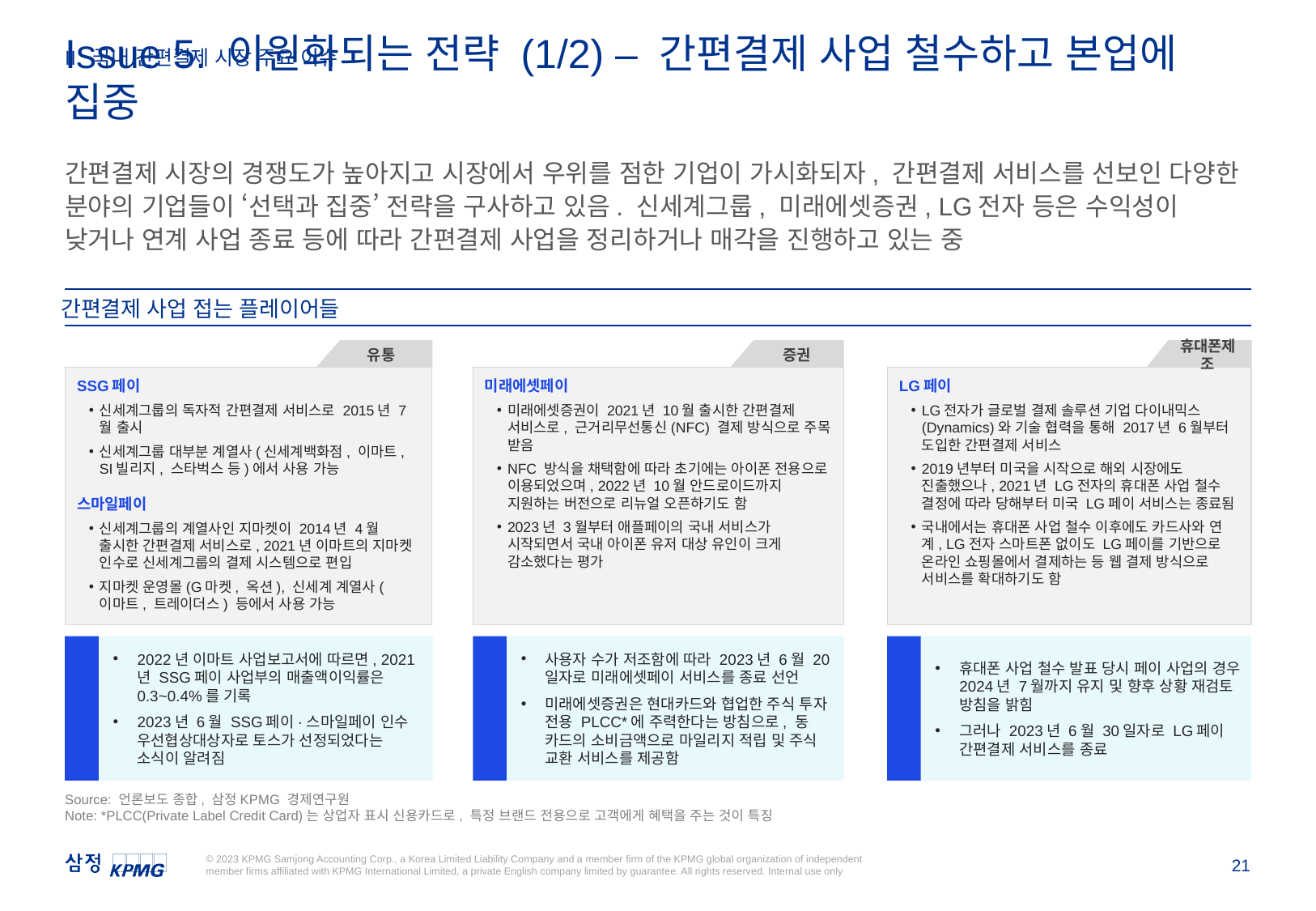

II. 국내 간편결제 시장 주요 이슈
Issue 5. 이원화되는 전략 (1/2) – 간편결제 사업 철수하고 본업에 집중
간편결제 시장의 경쟁도가 높아지고 시장에서 우위를 점한 기업이 가시화되자, 간편결제 서비스를 선보인 다양한 분야의 기업들이 ‘선택과 집중’ 전략을 구사하고 있음. 신세계그룹, 미래에셋증권, LG전자 등은 수익성이 낮거나 연계 사업 종료 등에 따라 간편결제 사업을 정리하거나 매각을 진행하고 있는 중
간편결제 사업 접는 플레이어들

유통
증권
휴대폰제조
SSG페이
신세계그룹의 독자적 간편결제 서비스로 2015년 7월 출시
신세계그룹 대부분 계열사(신세계백화점, 이마트, SI빌리지, 스타벅스 등)에서 사용 가능

스마일페이
신세계그룹의 계열사인 지마켓이 2014년 4월 출시한 간편결제 서비스로, 2021년 이마트의 지마켓 인수로 신세계그룹의 결제 시스템으로 편입
지마켓 운영몰(G마켓, 옥션), 신세계 계열사(이마트, 트레이더스) 등에서 사용 가능
미래에셋페이
미래에셋증권이 2021년 10월 출시한 간편결제 서비스로, 근거리무선통신(NFC) 결제 방식으로 주목 받음
NFC 방식을 채택함에 따라 초기에는 아이폰 전용으로 이용되었으며, 2022년 10월 안드로이드까지 지원하는 버전으로 리뉴얼 오픈하기도 함
2023년 3월부터 애플페이의 국내 서비스가 시작되면서 국내 아이폰 유저 대상 유인이 크게 감소했다는 평가
LG페이
LG전자가 글로벌 결제 솔루션 기업 다이내믹스(Dynamics)와 기술 협력을 통해 2017년 6월부터 도입한 간편결제 서비스
2019년부터 미국을 시작으로 해외 시장에도 진출했으나, 2021년 LG전자의 휴대폰 사업 철수 결정에 따라 당해부터 미국 LG페이 서비스는 종료됨
국내에서는 휴대폰 사업 철수 이후에도 카드사와 연계, LG전자 스마트폰 없이도 LG페이를 기반으로 온라인 쇼핑몰에서 결제하는 등 웹 결제 방식으로 서비스를 확대하기도 함
최근 동향
최근 동향
최근 동향
휴대폰 사업 철수 발표 당시 페이 사업의 경우 2024년 7월까지 유지 및 향후 상황 재검토 방침을 밝힘
그러나 2023년 6월 30일자로 LG페이 간편결제 서비스를 종료
2022년 이마트 사업보고서에 따르면, 2021년 SSG페이 사업부의 매출액이익률은 0.3~0.4%를 기록
2023년 6월 SSG페이·스마일페이 인수 우선협상대상자로 토스가 선정되었다는 소식이 알려짐
사용자 수가 저조함에 따라 2023년 6월 20일자로 미래에셋페이 서비스를 종료 선언
미래에셋증권은 현대카드와 협업한 주식 투자 전용 PLCC*에 주력한다는 방침으로, 동 카드의 소비금액으로 마일리지 적립 및 주식 교환 서비스를 제공함
Source: 언론보도 종합, 삼정KPMG 경제연구원
Note: *PLCC(Private Label Credit Card)는 상업자 표시 신용카드로, 특정 브랜드 전용으로 고객에게 혜택을 주는 것이 특징